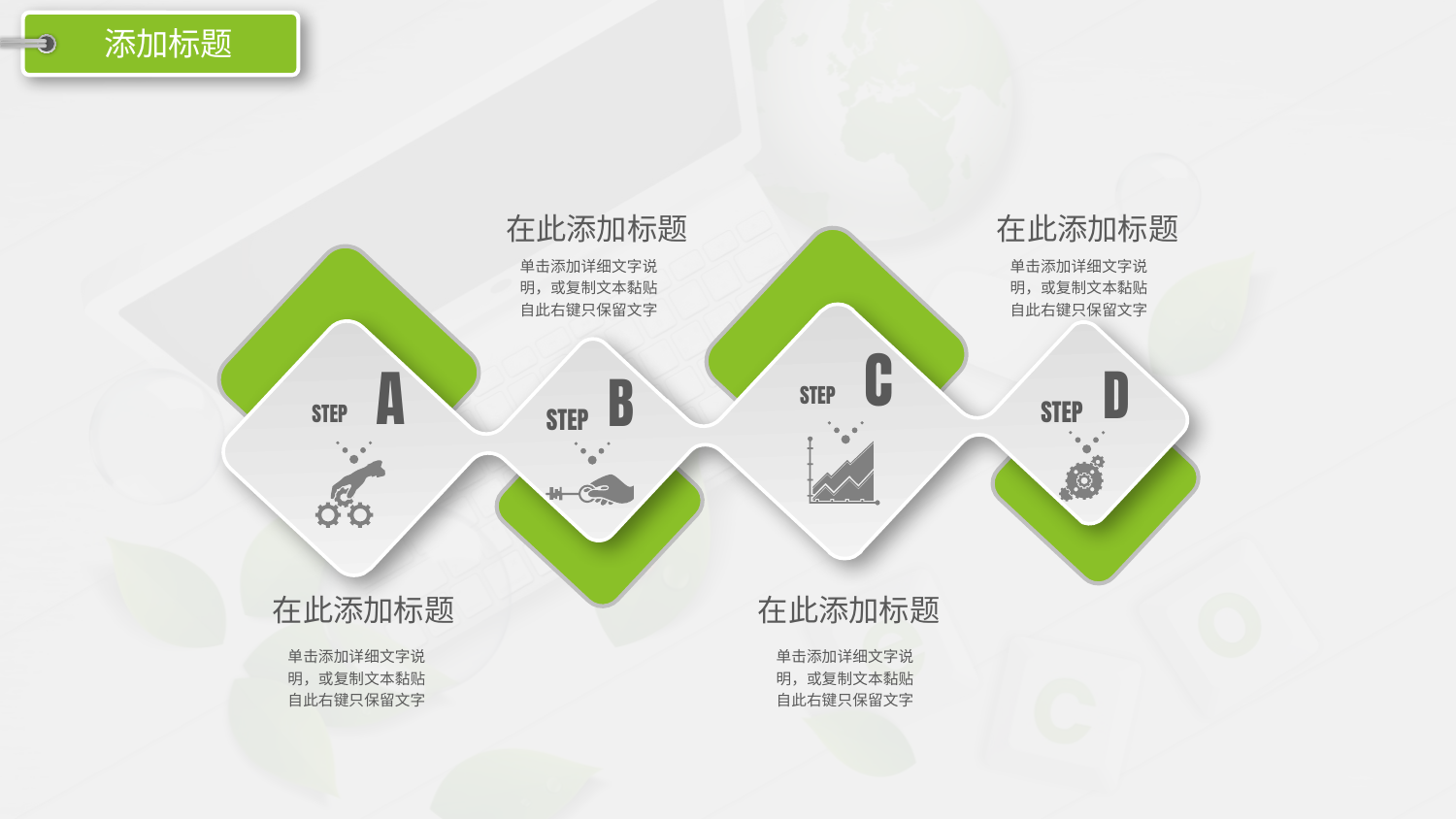

添加标题

在此添加标题
单击添加详细文字说明，或复制文本黏贴自此右键只保留文字
在此添加标题
单击添加详细文字说明，或复制文本黏贴自此右键只保留文字

C
STEP
A
STEP
D
STEP
B
STEP

在此添加标题
单击添加详细文字说明，或复制文本黏贴自此右键只保留文字
在此添加标题
单击添加详细文字说明，或复制文本黏贴自此右键只保留文字